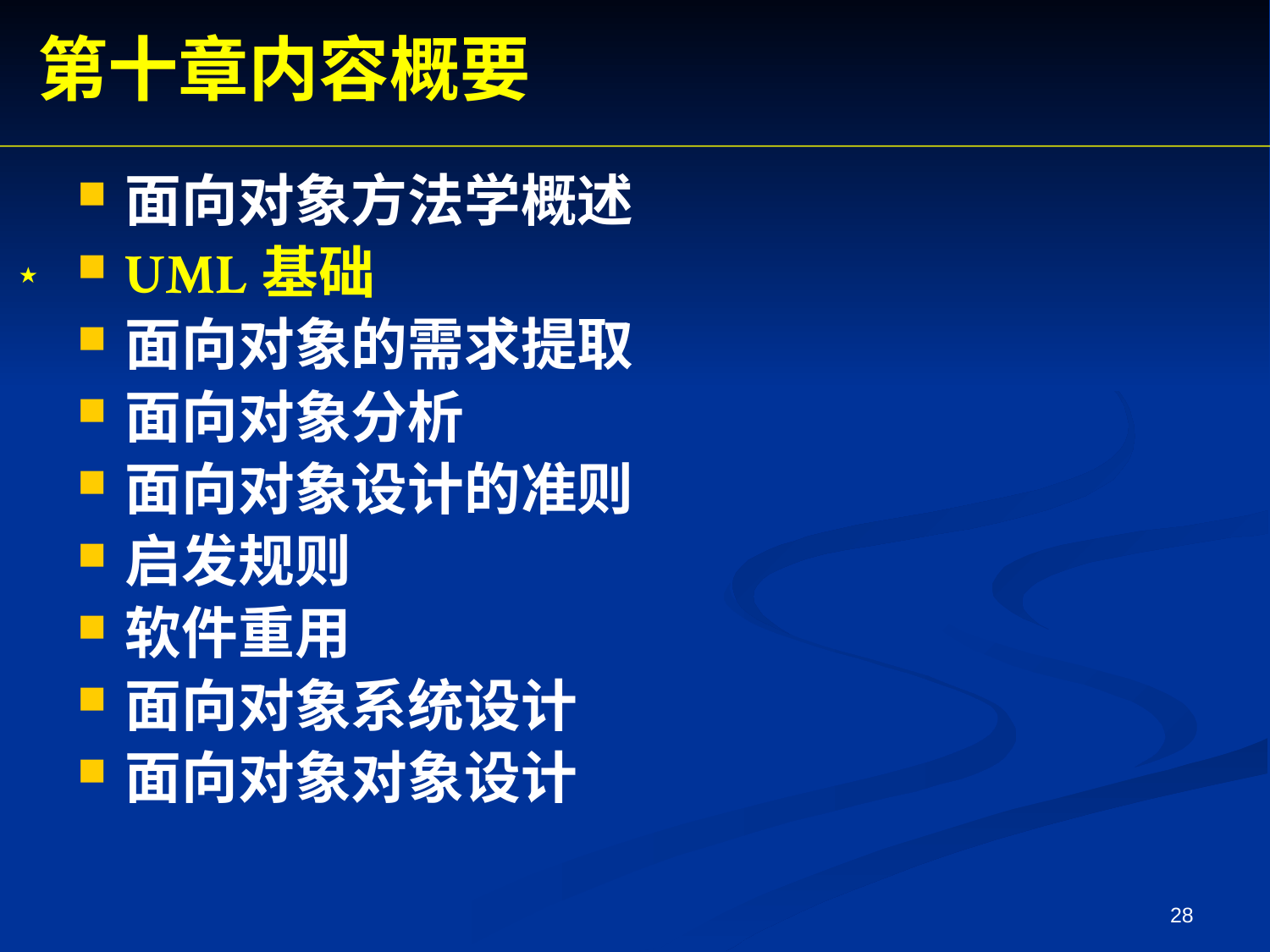

第十章内容概要

面向对象方法学概述
UML基础
面向对象的需求提取
面向对象分析
面向对象设计的准则
启发规则
软件重用
面向对象系统设计
面向对象对象设计
★
28